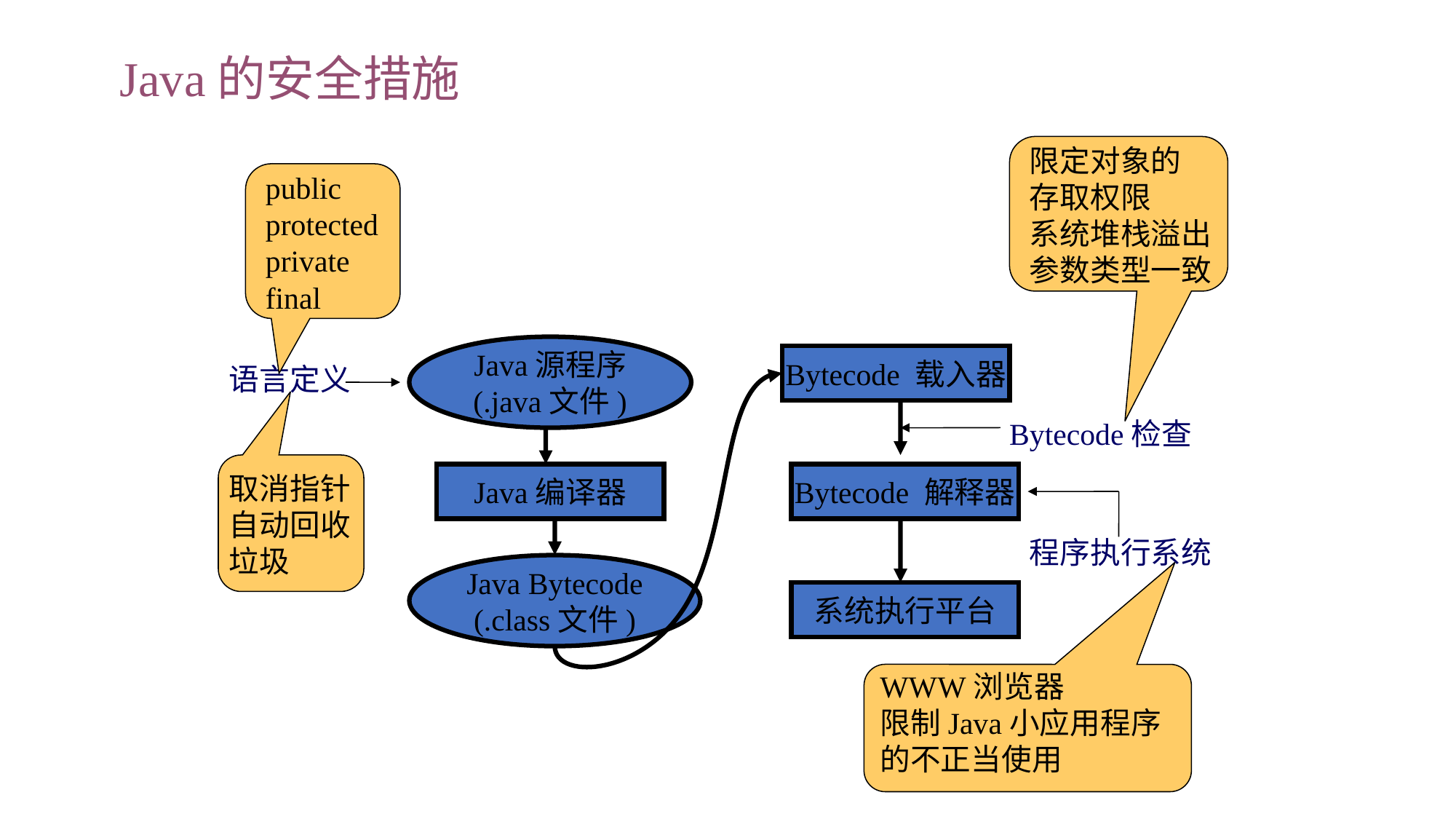

Java的安全措施

限定对象的
存取权限
系统堆栈溢出
参数类型一致
Bytecode检查

public
protected
private
final
语言定义

取消指针
自动回收
垃圾
Java源程序
(.java文件)
Bytecode 载入器

Java编译器
Bytecode 解释器

Java Bytecode
(.class文件)
系统执行平台

程序执行系统
WWW浏览器
限制Java小应用程序
的不正当使用